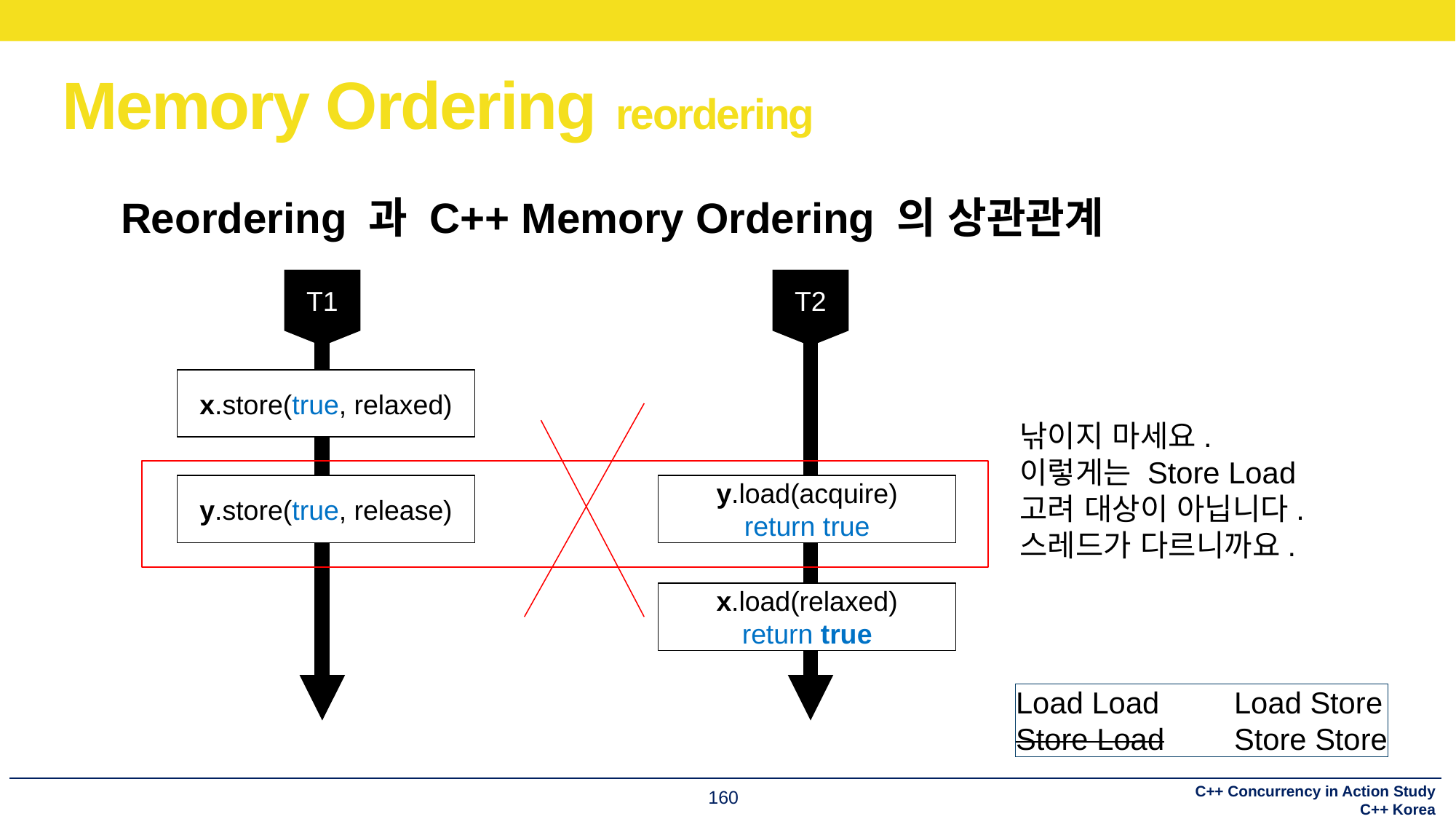

# Memory Ordering reordering
Reordering 과 C++ Memory Ordering 의 상관관계

T1
x.store(true, relaxed)
y.store(true, release)
T2
y.load(acquire)
return true
x.load(relaxed)
return true
낚이지 마세요.
이렇게는 Store Load
고려 대상이 아닙니다.
스레드가 다르니까요.

Load Load	Load Store
Store Load	Store Store
160